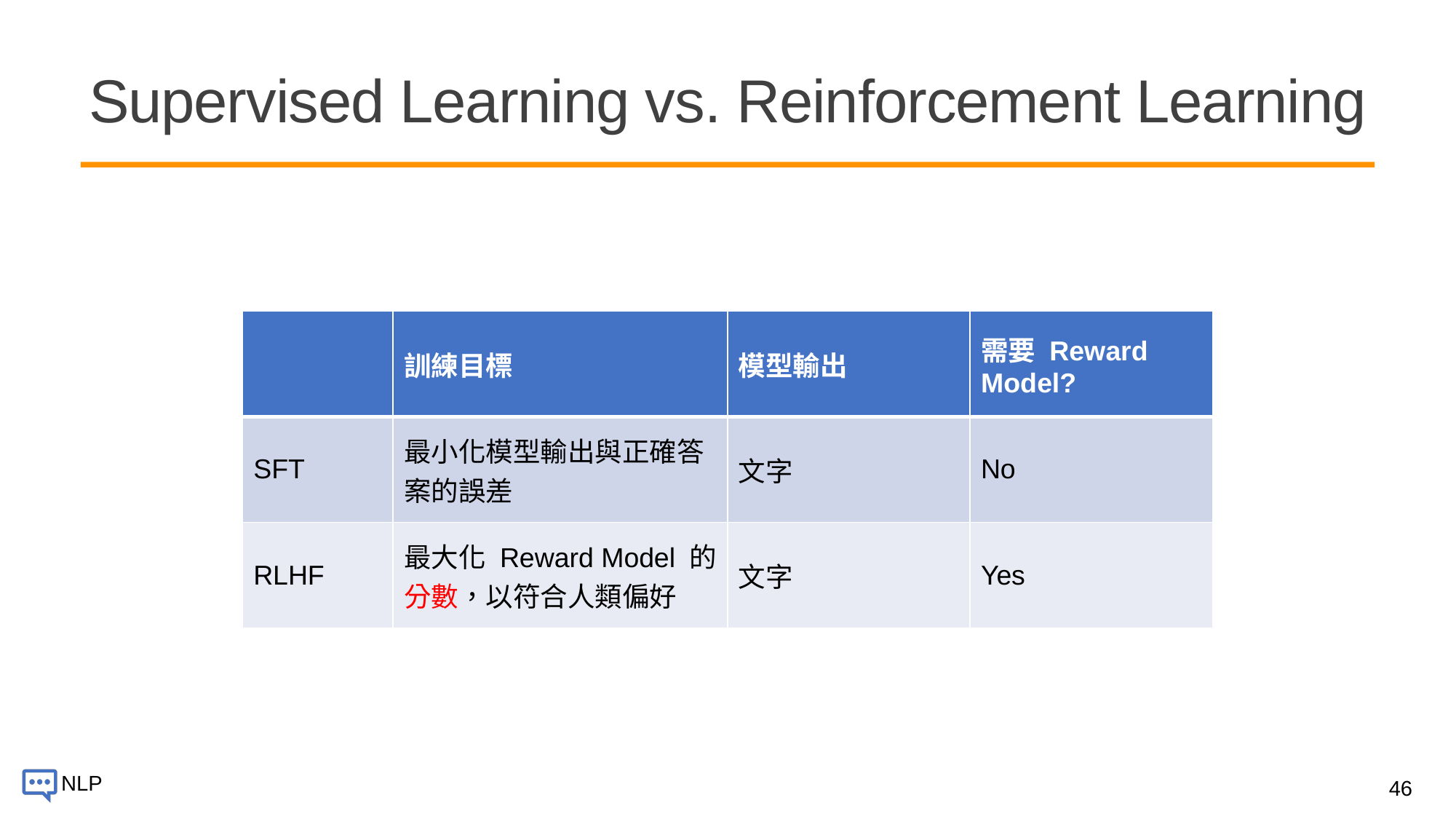

# Supervised Learning vs. Reinforcement Learning
|  | 訓練目標 | 模型輸出 | 需要 Reward Model? |
| --- | --- | --- | --- |
| SFT | 最小化模型輸出與正確答案的誤差 | 文字 | No |
| RLHF | 最大化 Reward Model 的分數，以符合人類偏好 | 文字 | Yes |
46